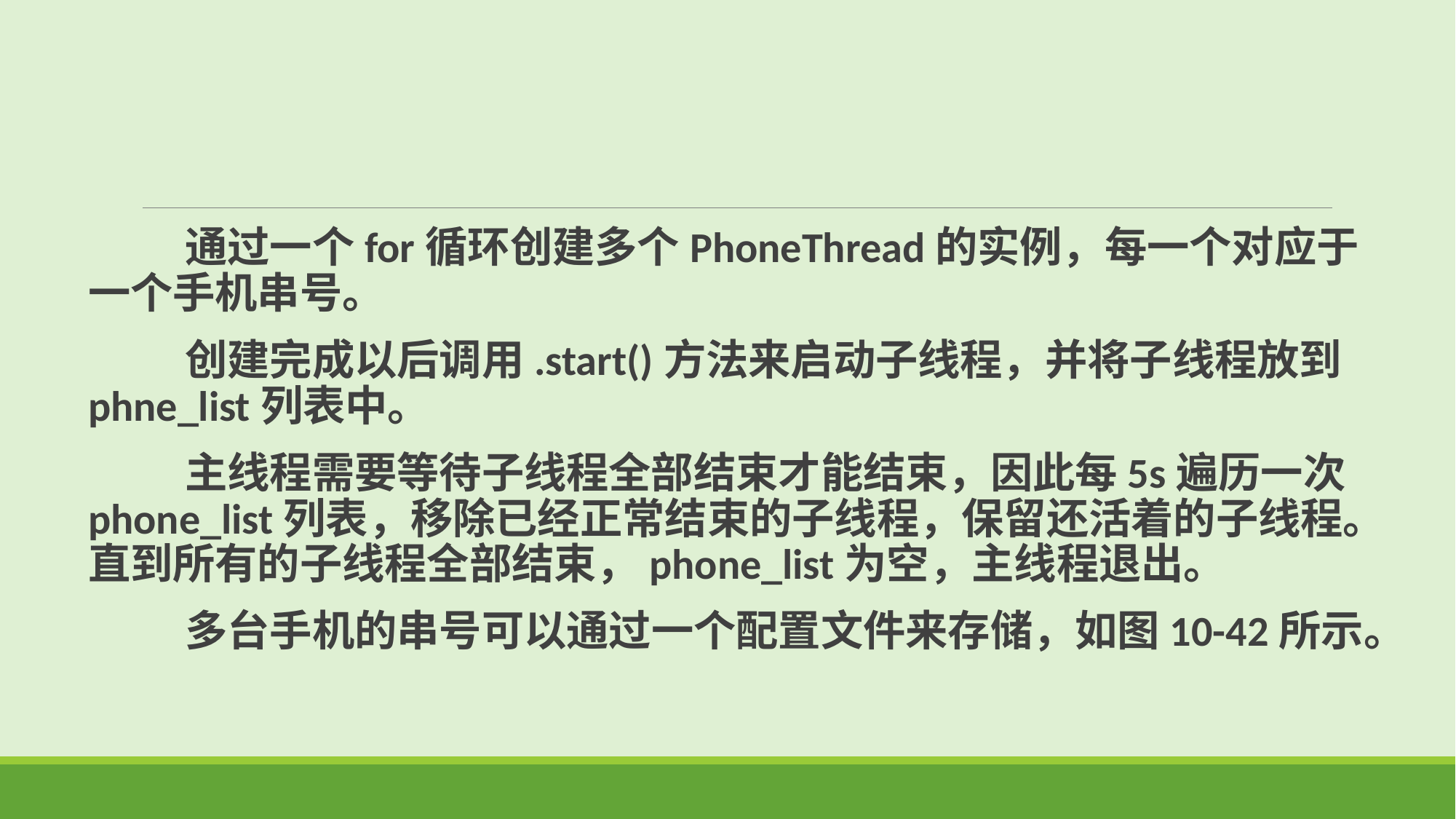

通过一个for循环创建多个PhoneThread的实例，每一个对应于一个手机串号。
         创建完成以后调用.start()方法来启动子线程，并将子线程放到phne_list列表中。
         主线程需要等待子线程全部结束才能结束，因此每5s遍历一次phone_list列表，移除已经正常结束的子线程，保留还活着的子线程。直到所有的子线程全部结束，phone_list为空，主线程退出。
         多台手机的串号可以通过一个配置文件来存储，如图10-42所示。